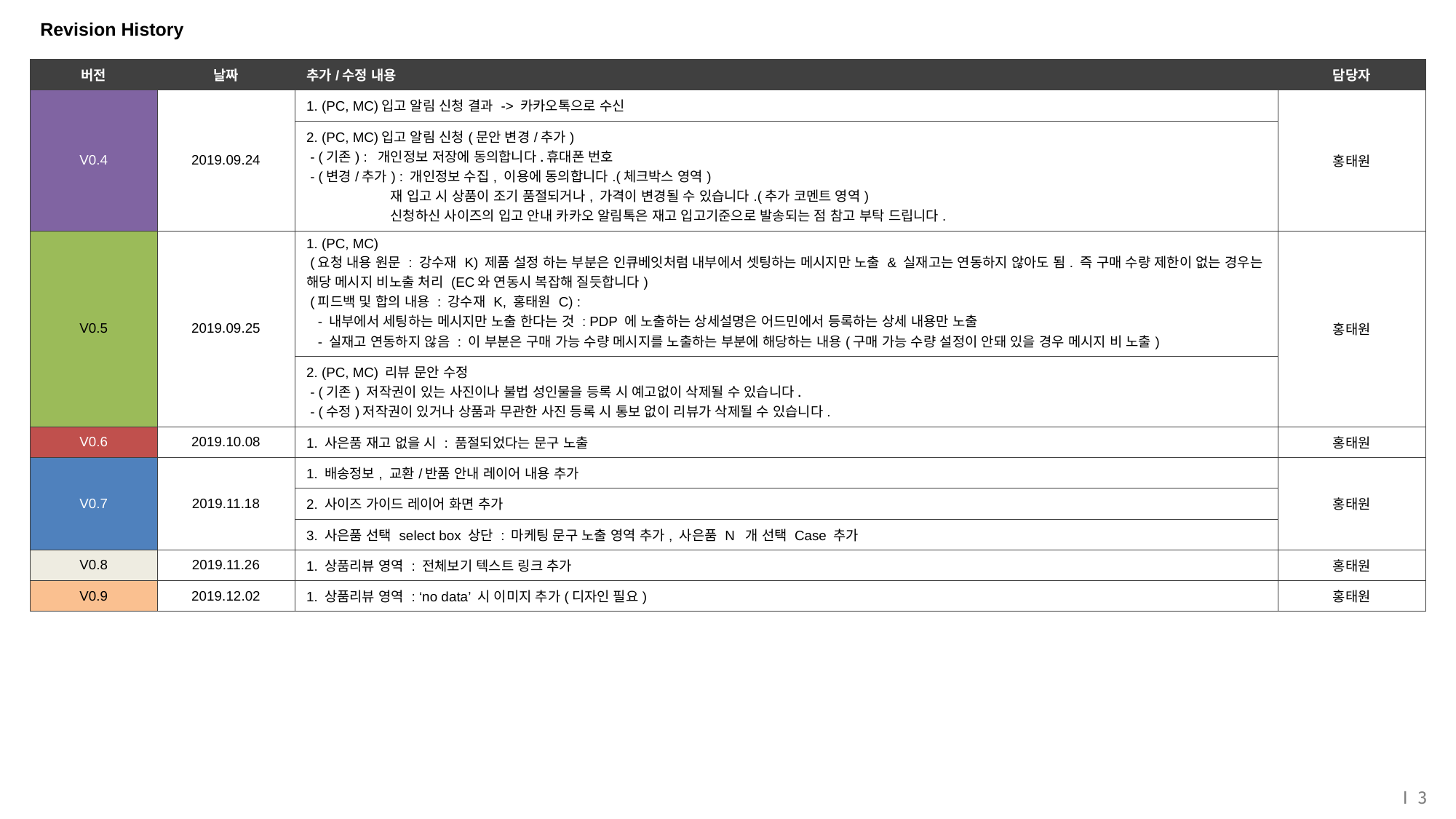

# Revision History
| 버전 | 날짜 | 추가/수정 내용 | 담당자 |
| --- | --- | --- | --- |
| V0.4 | 2019.09.24 | 1. (PC, MC)입고 알림 신청 결과 -> 카카오톡으로 수신 | 홍태원 |
|  |  | 2. (PC, MC)입고 알림 신청(문안 변경/추가) - (기존) : 개인정보 저장에 동의합니다.휴대폰 번호 - (변경/추가) : 개인정보 수집, 이용에 동의합니다.(체크박스 영역) 재 입고 시 상품이 조기 품절되거나, 가격이 변경될 수 있습니다.(추가 코멘트 영역) 신청하신 사이즈의 입고 안내 카카오 알림톡은 재고 입고기준으로 발송되는 점 참고 부탁 드립니다. |  |
| V0.5 | 2019.09.25 | 1. (PC, MC) (요청 내용 원문 : 강수재 K) 제품 설정 하는 부분은 인큐베잇처럼 내부에서 셋팅하는 메시지만 노출 & 실재고는 연동하지 않아도 됨. 즉 구매 수량 제한이 없는 경우는 해당 메시지 비노출 처리 (EC와 연동시 복잡해 질듯합니다) (피드백 및 합의 내용 : 강수재 K, 홍태원 C) : - 내부에서 세팅하는 메시지만 노출 한다는 것 : PDP 에 노출하는 상세설명은 어드민에서 등록하는 상세 내용만 노출 - 실재고 연동하지 않음 : 이 부분은 구매 가능 수량 메시지를 노출하는 부분에 해당하는 내용(구매 가능 수량 설정이 안돼 있을 경우 메시지 비 노출) | 홍태원 |
|  |  | 2. (PC, MC) 리뷰 문안 수정 - (기존) 저작권이 있는 사진이나 불법 성인물을 등록 시 예고없이 삭제될 수 있습니다. - (수정)저작권이 있거나 상품과 무관한 사진 등록 시 통보 없이 리뷰가 삭제될 수 있습니다. |  |
| V0.6 | 2019.10.08 | 1. 사은품 재고 없을 시 : 품절되었다는 문구 노출 | 홍태원 |
| V0.7 | 2019.11.18 | 1. 배송정보, 교환/반품 안내 레이어 내용 추가 | 홍태원 |
|  |  | 2. 사이즈 가이드 레이어 화면 추가 |  |
|  |  | 3. 사은품 선택 select box 상단 : 마케팅 문구 노출 영역 추가, 사은품 N 개 선택 Case 추가 |  |
| V0.8 | 2019.11.26 | 1. 상품리뷰 영역 : 전체보기 텍스트 링크 추가 | 홍태원 |
| V0.9 | 2019.12.02 | 1. 상품리뷰 영역 : ‘no data’ 시 이미지 추가(디자인 필요) | 홍태원 |